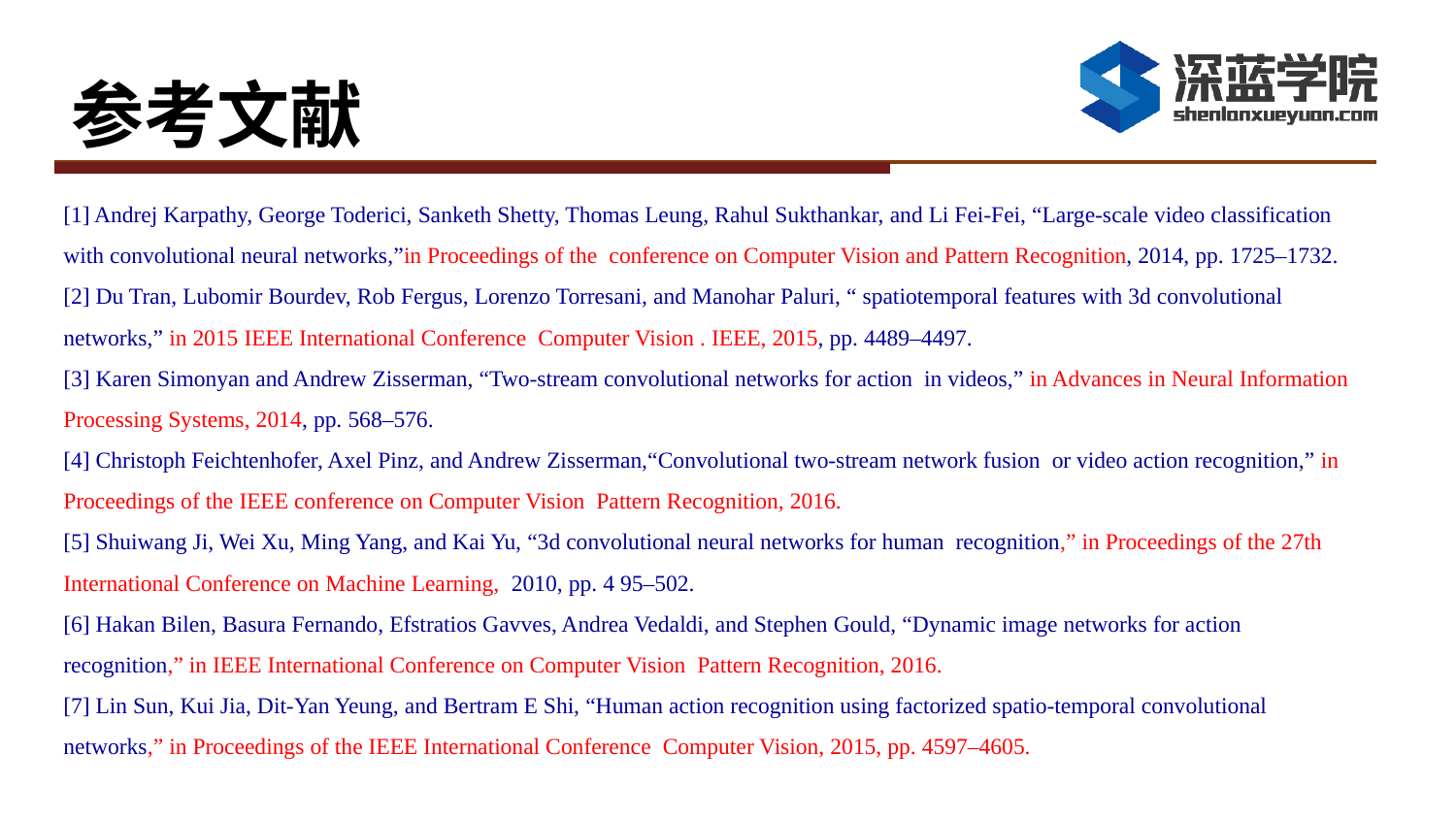

# 参考文献
[1] Andrej Karpathy, George Toderici, Sanketh Shetty, Thomas Leung, Rahul Sukthankar, and Li Fei-Fei, “Large-scale video classification with convolutional neural networks,”in Proceedings of the  conference on Computer Vision and Pattern Recognition, 2014, pp. 1725–1732.
[2] Du Tran, Lubomir Bourdev, Rob Fergus, Lorenzo Torresani, and Manohar Paluri, “ spatiotemporal features with 3d convolutional networks,” in 2015 IEEE International Conference  Computer Vision . IEEE, 2015, pp. 4489–4497.
[3] Karen Simonyan and Andrew Zisserman, “Two-stream convolutional networks for action  in videos,” in Advances in Neural Information Processing Systems, 2014, pp. 568–576.
[4] Christoph Feichtenhofer, Axel Pinz, and Andrew Zisserman,“Convolutional two-stream network fusion  or video action recognition,” in Proceedings of the IEEE conference on Computer Vision  Pattern Recognition, 2016.
[5] Shuiwang Ji, Wei Xu, Ming Yang, and Kai Yu, “3d convolutional neural networks for human  recognition,” in Proceedings of the 27th International Conference on Machine Learning,  2010, pp. 4 95–502.
[6] Hakan Bilen, Basura Fernando, Efstratios Gavves, Andrea Vedaldi, and Stephen Gould, “Dynamic image networks for action recognition,” in IEEE International Conference on Computer Vision  Pattern Recognition, 2016.
[7] Lin Sun, Kui Jia, Dit-Yan Yeung, and Bertram E Shi, “Human action recognition using factorized spatio-temporal convolutional networks,” in Proceedings of the IEEE International Conference  Computer Vision, 2015, pp. 4597–4605.